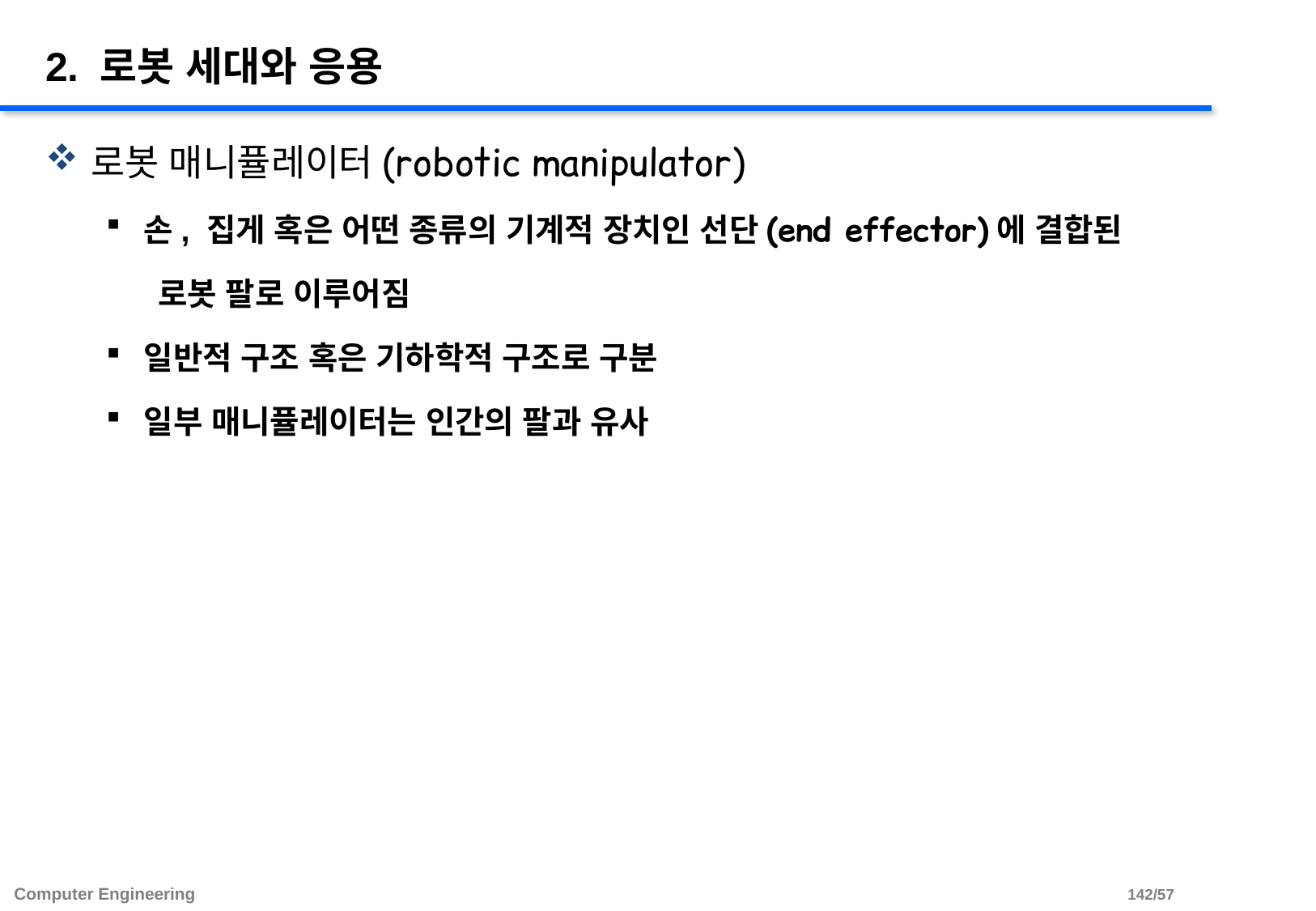

# 2. 로봇 세대와 응용
로봇 매니퓰레이터(robotic manipulator)
손, 집게 혹은 어떤 종류의 기계적 장치인 선단(end effector)에 결합된
     로봇 팔로 이루어짐
일반적 구조 혹은 기하학적 구조로 구분
일부 매니퓰레이터는 인간의 팔과 유사